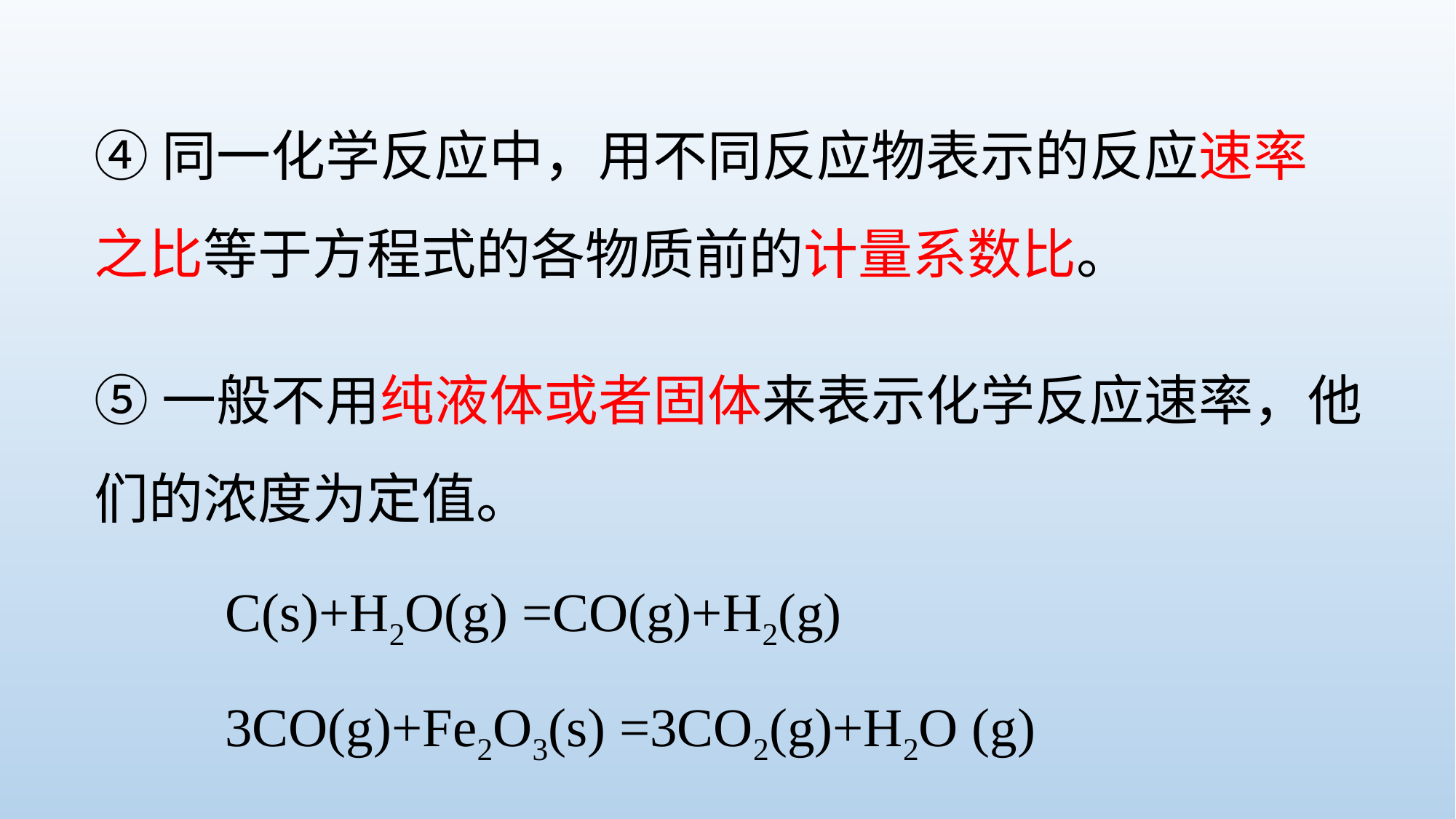

④同一化学反应中，用不同反应物表示的反应速率之比等于方程式的各物质前的计量系数比。
⑤一般不用纯液体或者固体来表示化学反应速率，他们的浓度为定值。
C(s)+H2O(g) =CO(g)+H2(g)
3CO(g)+Fe2O3(s) =3CO2(g)+H2O (g)